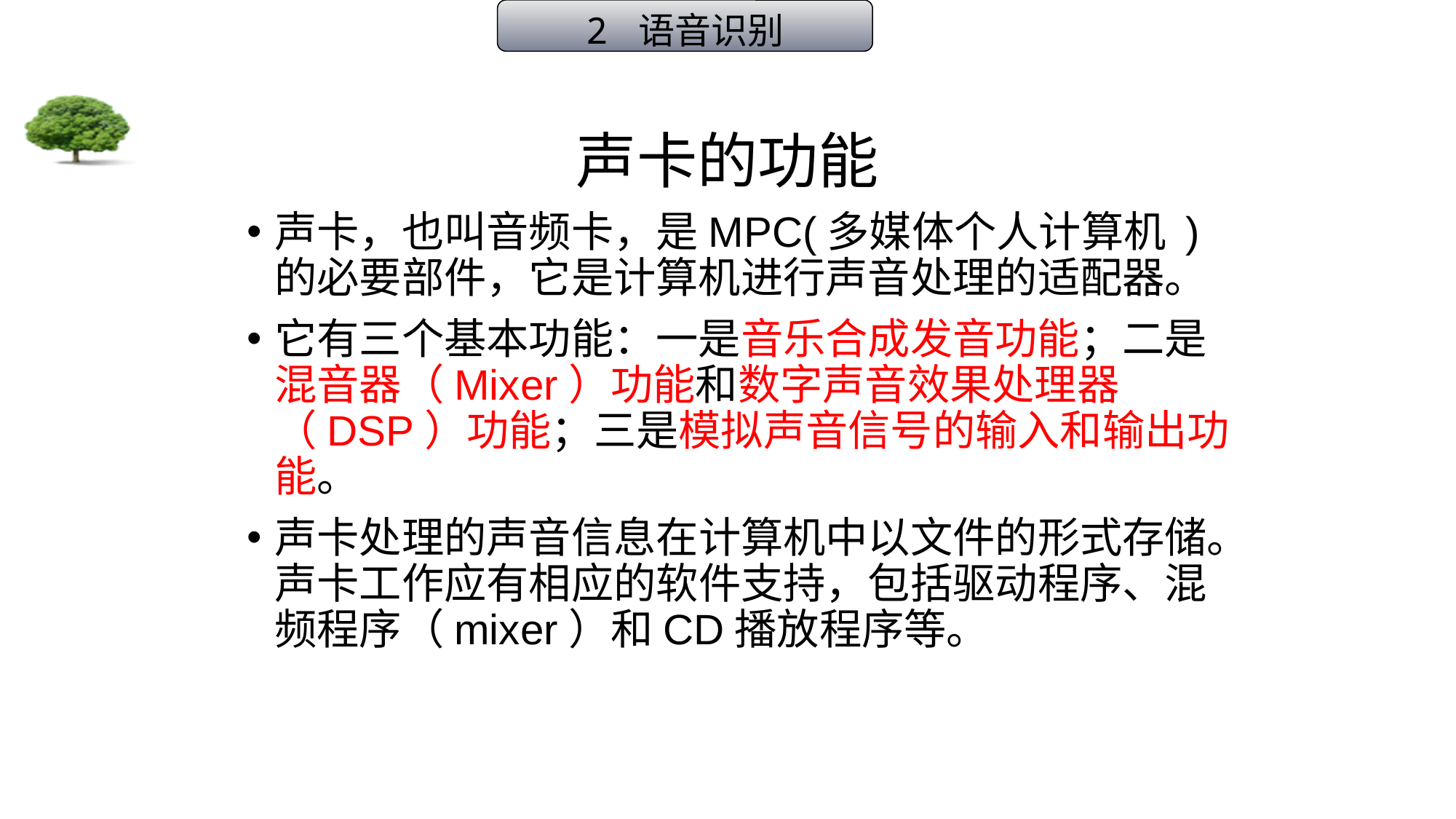

2 语音识别

# 声卡的功能
声卡，也叫音频卡，是MPC(多媒体个人计算机 )的必要部件，它是计算机进行声音处理的适配器。
它有三个基本功能：一是音乐合成发音功能；二是混音器（Mixer）功能和数字声音效果处理器（DSP）功能；三是模拟声音信号的输入和输出功能。
声卡处理的声音信息在计算机中以文件的形式存储。声卡工作应有相应的软件支持，包括驱动程序、混频程序（mixer）和CD播放程序等。